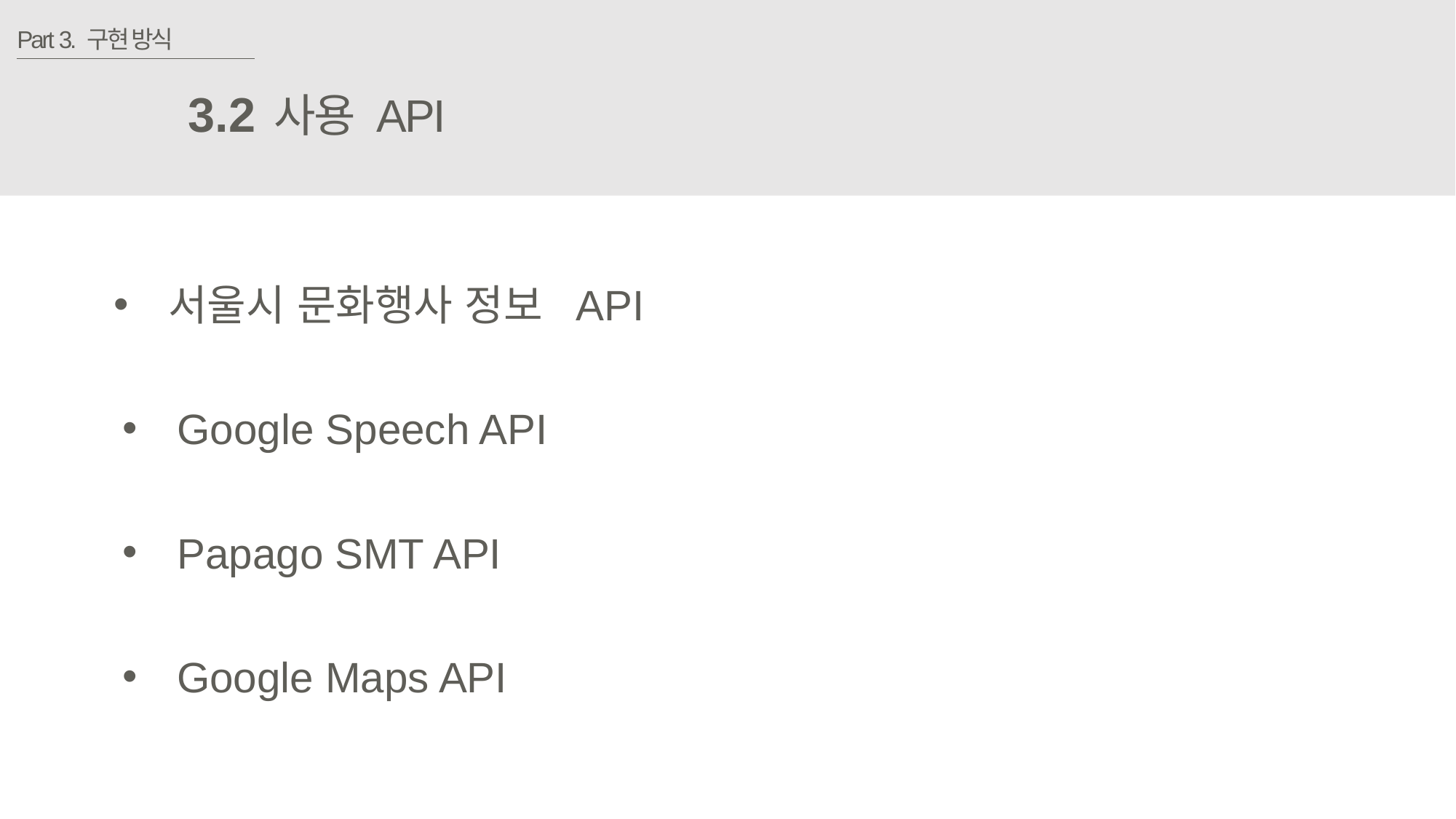

Part 3. 구현 방식
3.2
사용 API
서울시 문화행사 정보  API
Google Speech API
Papago SMT API
Google Maps API